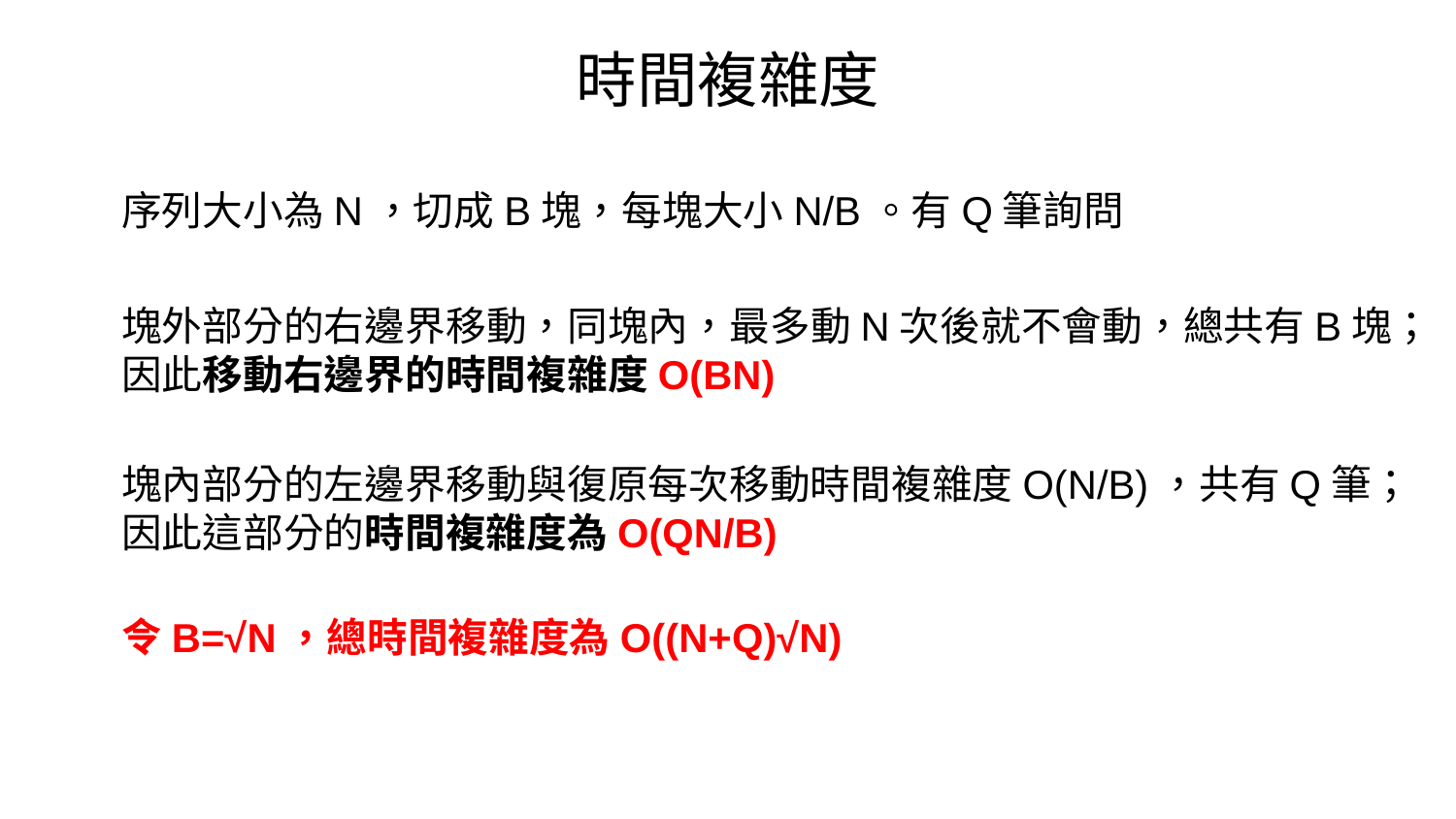

時間複雜度
序列大小為N，切成B塊，每塊大小N/B。有Q筆詢問
塊外部分的右邊界移動，同塊內，最多動N次後就不會動，總共有B塊；
因此移動右邊界的時間複雜度O(BN)

塊內部分的左邊界移動與復原每次移動時間複雜度O(N/B)，共有Q筆；
因此這部分的時間複雜度為O(QN/B)
令B=√N，總時間複雜度為O((N+Q)√N)